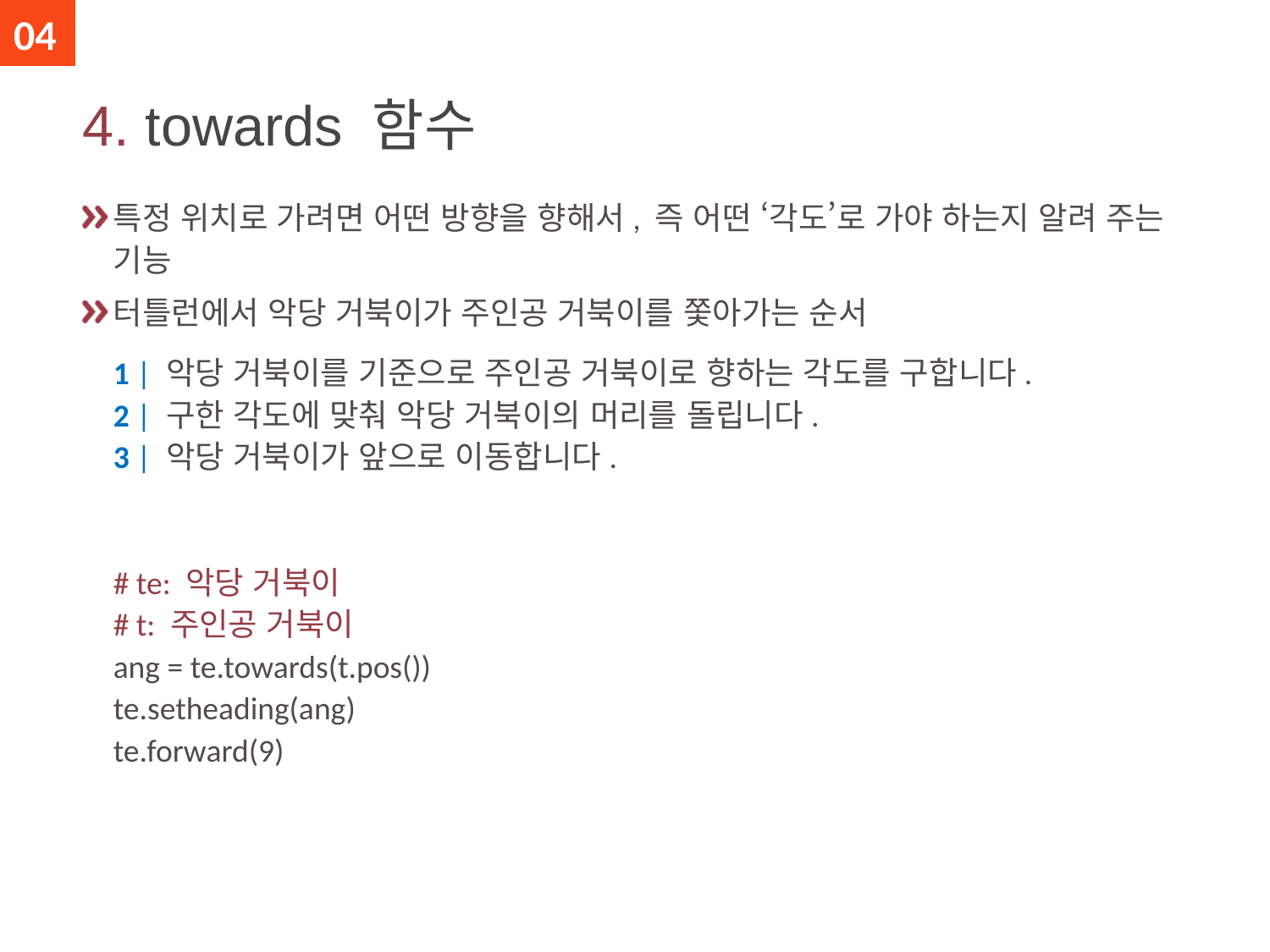

04
# 4. towards 함수
특정 위치로 가려면 어떤 방향을 향해서, 즉 어떤 ‘각도’로 가야 하는지 알려 주는 기능
터틀런에서 악당 거북이가 주인공 거북이를 쫓아가는 순서
1 | 악당 거북이를 기준으로 주인공 거북이로 향하는 각도를 구합니다.
2 | 구한 각도에 맞춰 악당 거북이의 머리를 돌립니다.
3 | 악당 거북이가 앞으로 이동합니다.
# te: 악당 거북이
# t: 주인공 거북이
ang = te.towards(t.pos())
te.setheading(ang)
te.forward(9)